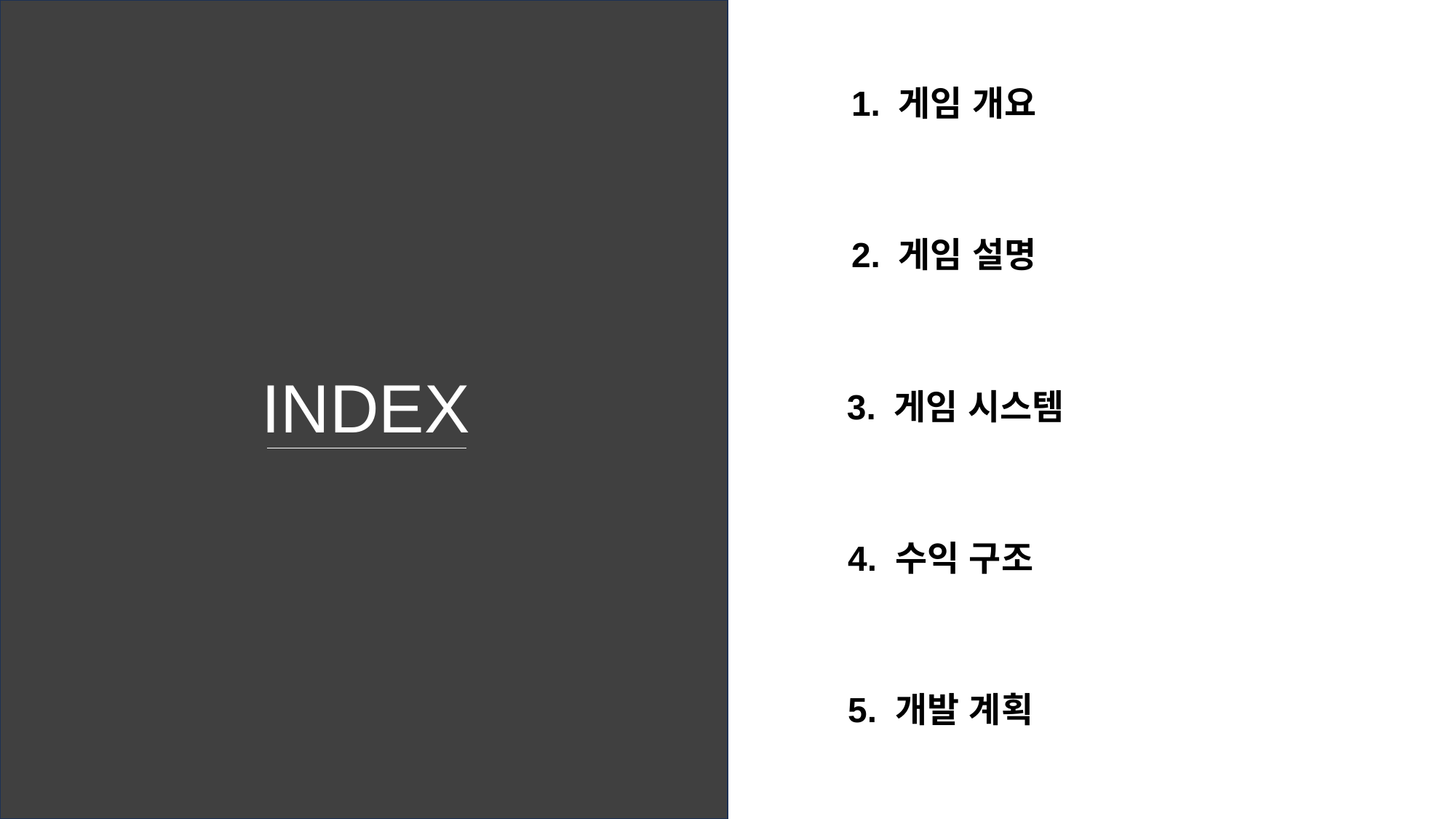

1. 게임 개요
2. 게임 설명
INDEX
3. 게임 시스템
4. 수익 구조
5. 개발 계획